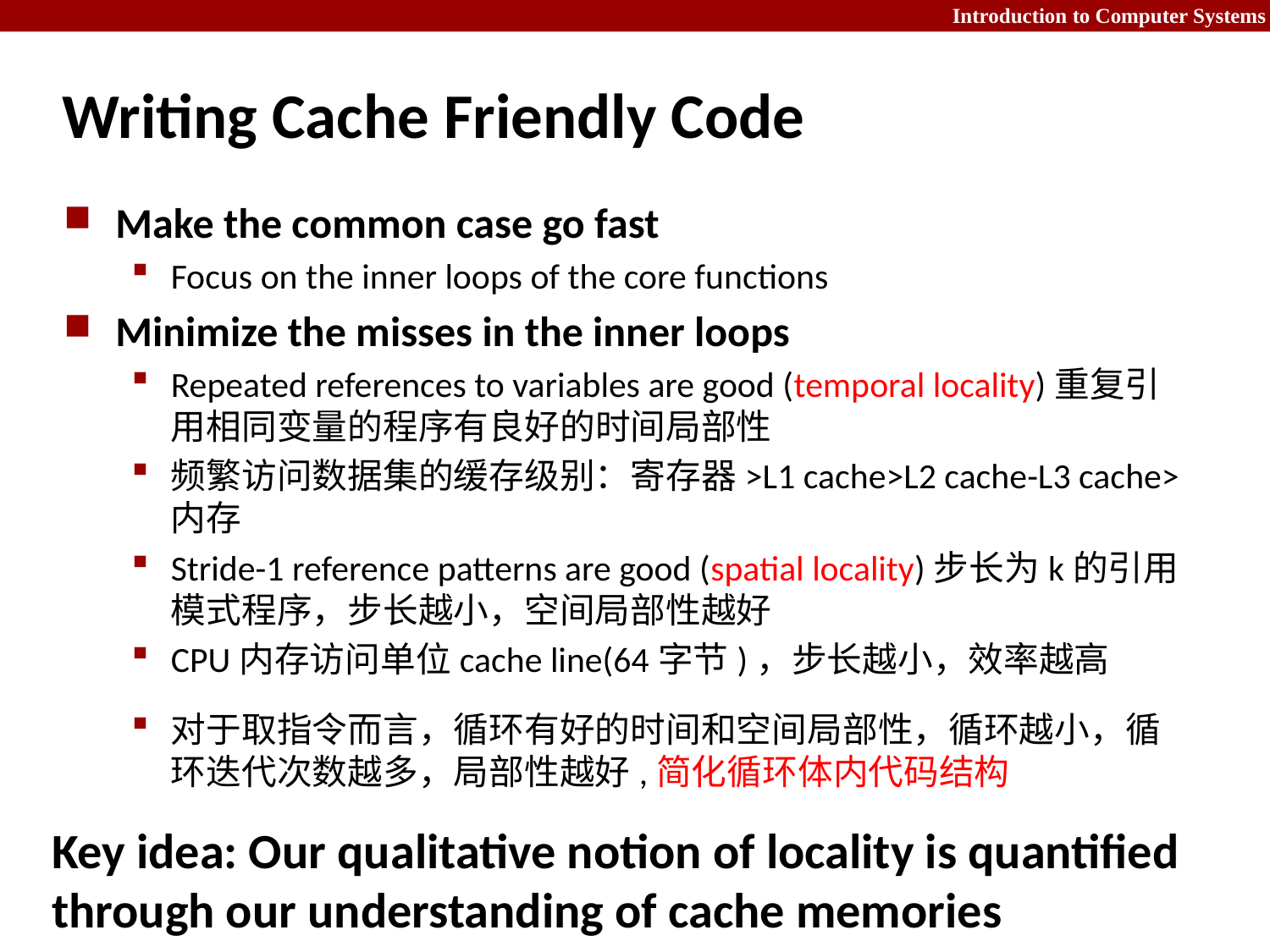

# Writing Cache Friendly Code
Make the common case go fast
Focus on the inner loops of the core functions
Minimize the misses in the inner loops
Repeated references to variables are good (temporal locality)重复引用相同变量的程序有良好的时间局部性
频繁访问数据集的缓存级别：寄存器>L1 cache>L2 cache-L3 cache>内存
Stride-1 reference patterns are good (spatial locality)步长为k的引用模式程序，步长越小，空间局部性越好
CPU内存访问单位cache line(64字节)，步长越小，效率越高
对于取指令而言，循环有好的时间和空间局部性，循环越小，循环迭代次数越多，局部性越好,简化循环体内代码结构

Key idea: Our qualitative notion of locality is quantified through our understanding of cache memories